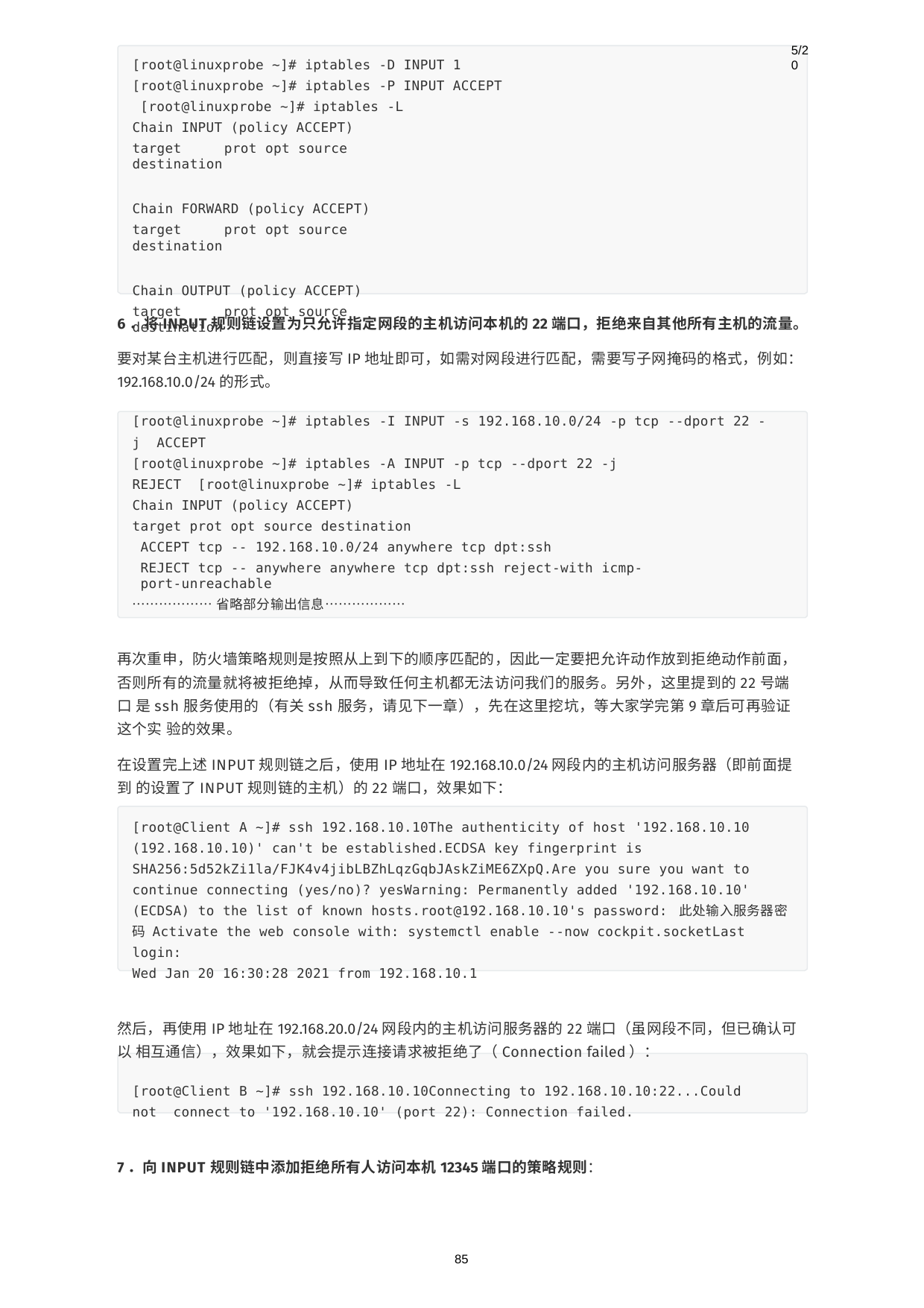

5/20

[root@linuxprobe ~]# iptables -D INPUT 1  [root@linuxprobe ~]# iptables -P INPUT ACCEPT  [root@linuxprobe ~]# iptables -L
Chain INPUT (policy ACCEPT)
target	prot opt source	destination

Chain FORWARD (policy ACCEPT)
target	prot opt source	destination

Chain OUTPUT (policy ACCEPT)
target	prot opt source	destination
6．将INPUT规则链设置为只允许指定网段的主机访问本机的22端口，拒绝来自其他所有主机的流量。
要对某台主机进行匹配，则直接写IP地址即可，如需对网段进行匹配，需要写子网掩码的格式，例如：
192.168.10.0/24的形式。

[root@linuxprobe ~]# iptables -I INPUT -s 192.168.10.0/24 -p tcp --dport 22 -j  ACCEPT
[root@linuxprobe ~]# iptables -A INPUT -p tcp --dport 22 -j REJECT  [root@linuxprobe ~]# iptables -L
Chain INPUT (policy ACCEPT)
target prot opt source destination
ACCEPT tcp -- 192.168.10.0/24 anywhere tcp dpt:ssh
REJECT tcp -- anywhere anywhere tcp dpt:ssh reject-with icmp-port-unreachable
………………省略部分输出信息………………

再次重申，防火墙策略规则是按照从上到下的顺序匹配的，因此一定要把允许动作放到拒绝动作前面，  否则所有的流量就将被拒绝掉，从而导致任何主机都无法访问我们的服务。另外，这里提到的22号端口 是ssh服务使用的（有关ssh服务，请见下一章），先在这里挖坑，等大家学完第9章后可再验证这个实 验的效果。
在设置完上述INPUT规则链之后，使用IP地址在192.168.10.0/24网段内的主机访问服务器（即前面提到 的设置了INPUT规则链的主机）的22端口，效果如下：

[root@Client A ~]# ssh 192.168.10.10The authenticity of host '192.168.10.10  (192.168.10.10)' can't be established.ECDSA key fingerprint is  SHA256:5d52kZi1la/FJK4v4jibLBZhLqzGqbJAskZiME6ZXpQ.Are you sure you want to  continue connecting (yes/no)? yesWarning: Permanently added '192.168.10.10'  (ECDSA) to the list of known hosts.root@192.168.10.10's password: 此处输入服务器密码 Activate the web console with: systemctl enable --now cockpit.socketLast login:
Wed Jan 20 16:30:28 2021 from 192.168.10.1

然后，再使用IP地址在192.168.20.0/24网段内的主机访问服务器的22端口（虽网段不同，但已确认可以 相互通信），效果如下，就会提示连接请求被拒绝了（Connection failed）：

[root@Client B ~]# ssh 192.168.10.10Connecting to 192.168.10.10:22...Could not  connect to '192.168.10.10' (port 22): Connection failed.

7．向INPUT规则链中添加拒绝所有人访问本机12345端口的策略规则：

85